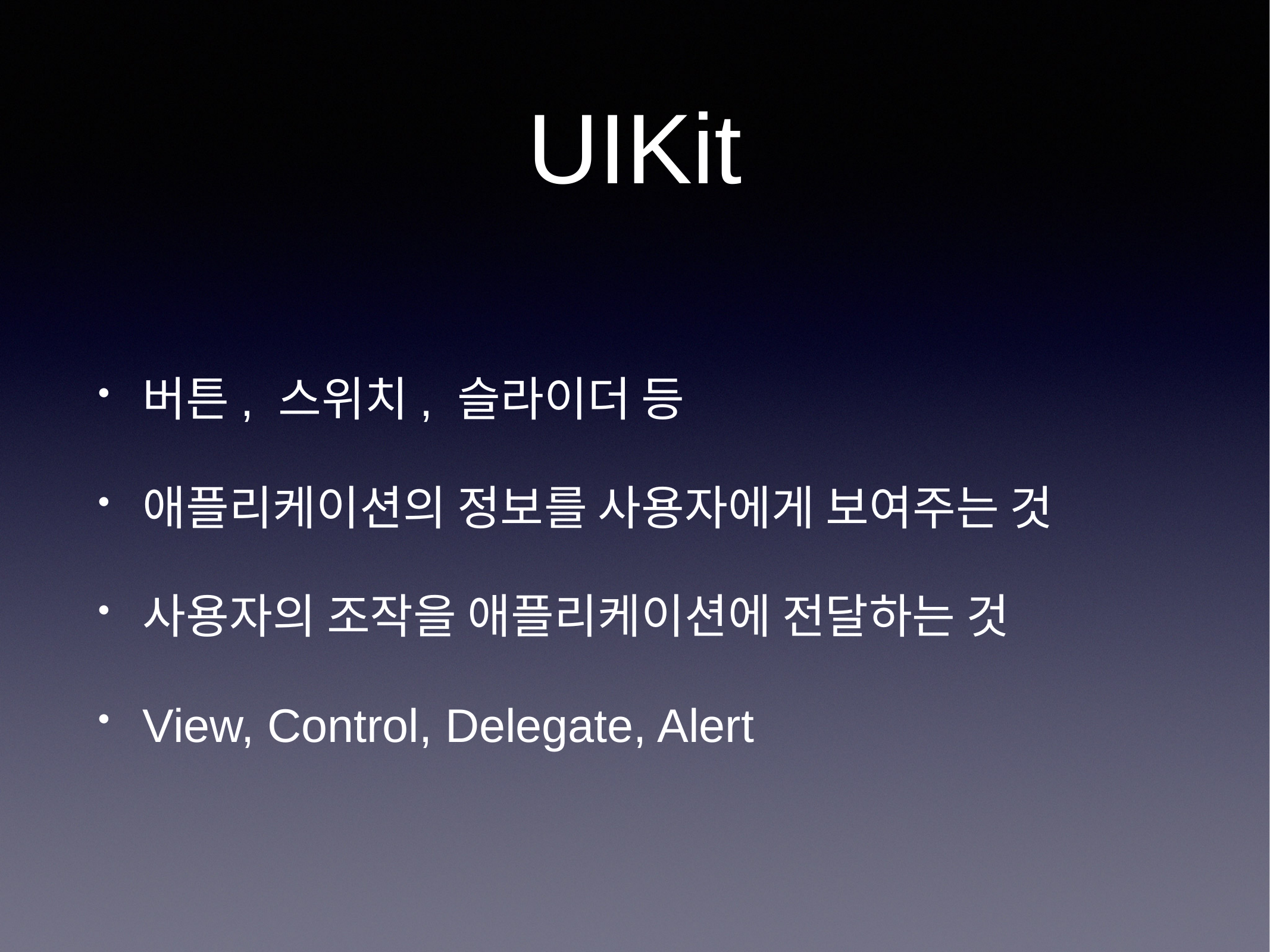

# UIKit
버튼, 스위치, 슬라이더 등
애플리케이션의 정보를 사용자에게 보여주는 것
사용자의 조작을 애플리케이션에 전달하는 것
View, Control, Delegate, Alert